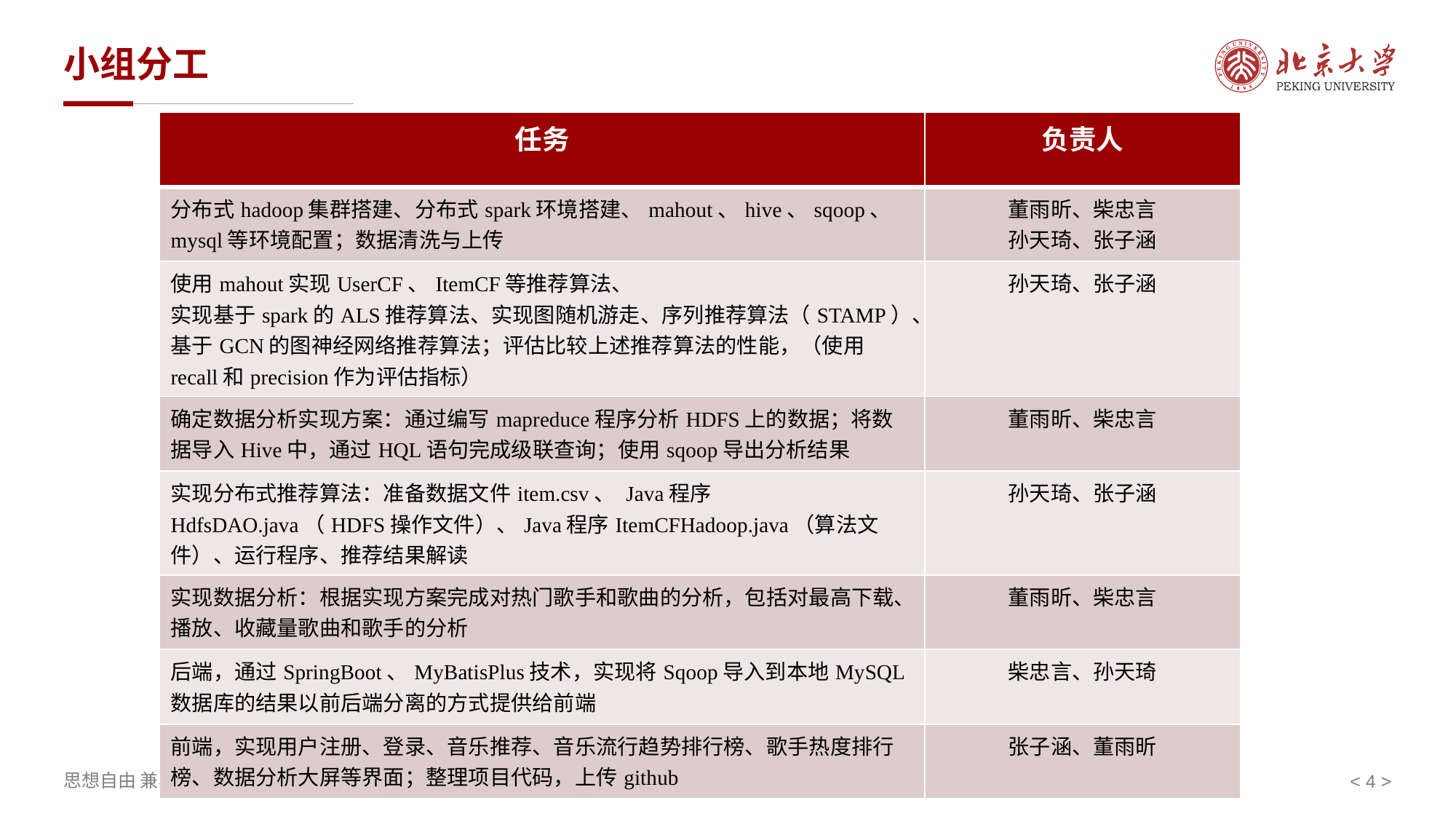

# 小组分工
| 任务 | 负责人 |
| --- | --- |
| 分布式hadoop集群搭建、分布式spark环境搭建、mahout、hive、sqoop、mysql等环境配置；数据清洗与上传 | 董雨昕、柴忠言 孙天琦、张子涵 |
| 使用mahout实现UserCF、ItemCF等推荐算法、 实现基于spark的ALS推荐算法、实现图随机游走、序列推荐算法（STAMP）、基于GCN的图神经网络推荐算法；评估比较上述推荐算法的性能，（使用recall和precision作为评估指标） | 孙天琦、张子涵 |
| 确定数据分析实现方案：通过编写mapreduce程序分析HDFS上的数据；将数据导入Hive中，通过HQL语句完成级联查询；使用sqoop导出分析结果 | 董雨昕、柴忠言 |
| 实现分布式推荐算法：准备数据文件item.csv、 Java程序HdfsDAO.java（HDFS操作文件）、Java程序ItemCFHadoop.java（算法文件）、运行程序、推荐结果解读 | 孙天琦、张子涵 |
| 实现数据分析：根据实现方案完成对热门歌手和歌曲的分析，包括对最高下载、播放、收藏量歌曲和歌手的分析 | 董雨昕、柴忠言 |
| 后端，通过SpringBoot、MyBatisPlus技术，实现将Sqoop导入到本地MySQL数据库的结果以前后端分离的方式提供给前端 | 柴忠言、孙天琦 |
| 前端，实现用户注册、登录、音乐推荐、音乐流行趋势排行榜、歌手热度排行榜、数据分析大屏等界面；整理项目代码，上传github | 张子涵、董雨昕 |
< 4 >